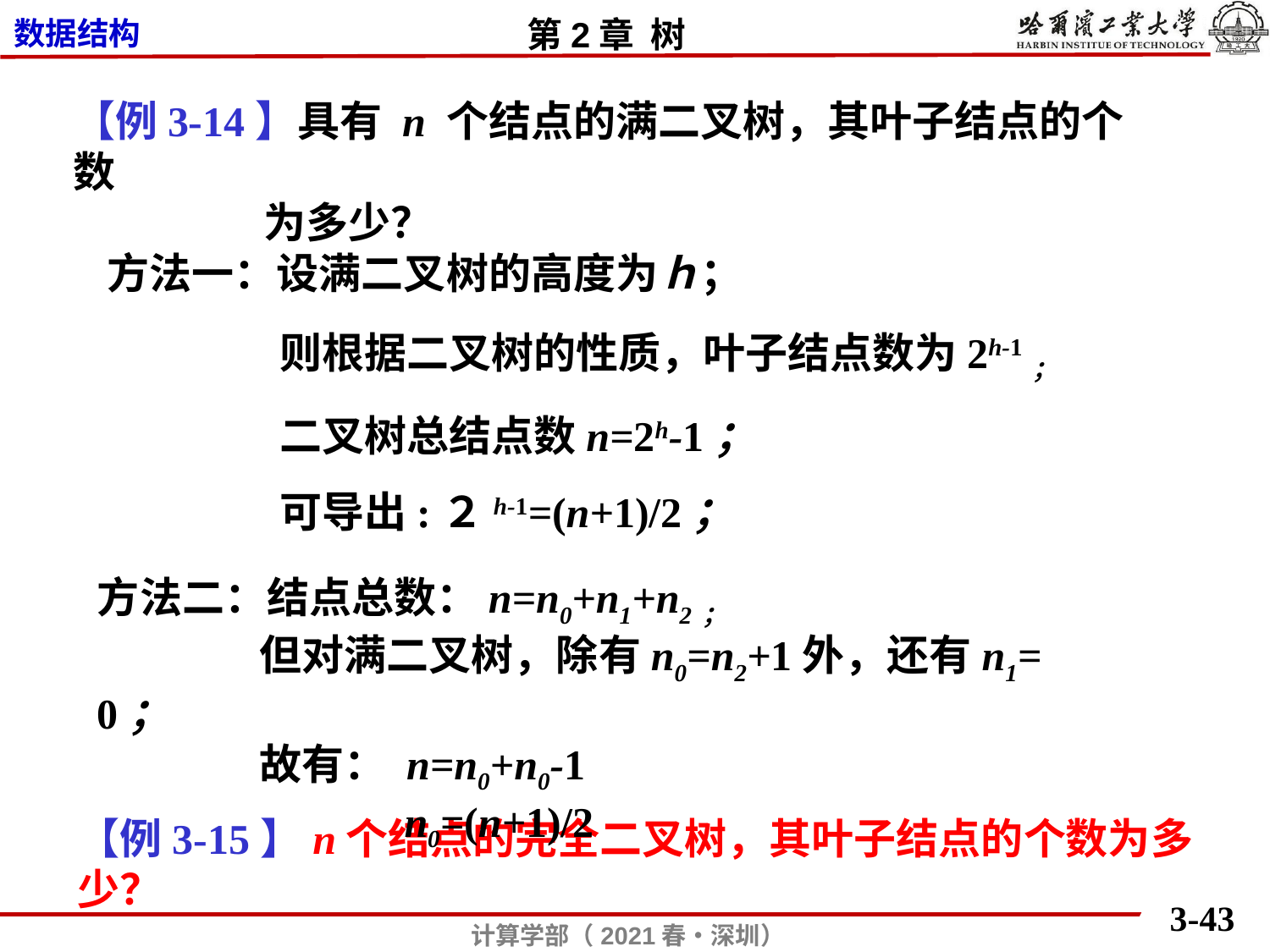

【例3-14】具有 n 个结点的满二叉树，其叶子结点的个数
                   为多少？
方法一：设满二叉树的高度为ｈ；
                 则根据二叉树的性质，叶子结点数为2h-1；
                 二叉树总结点数n=2h-1；
                 可导出:２h-1=(n+1)/2；
方法二：结点总数：n=n0+n1+n2；
                但对满二叉树，除有n0=n2+1外，还有n1= 0；
                故有： n=n0+n0-1
                             n0=(n+1)/2
【例3-15】n个结点的完全二叉树，其叶子结点的个数为多少？